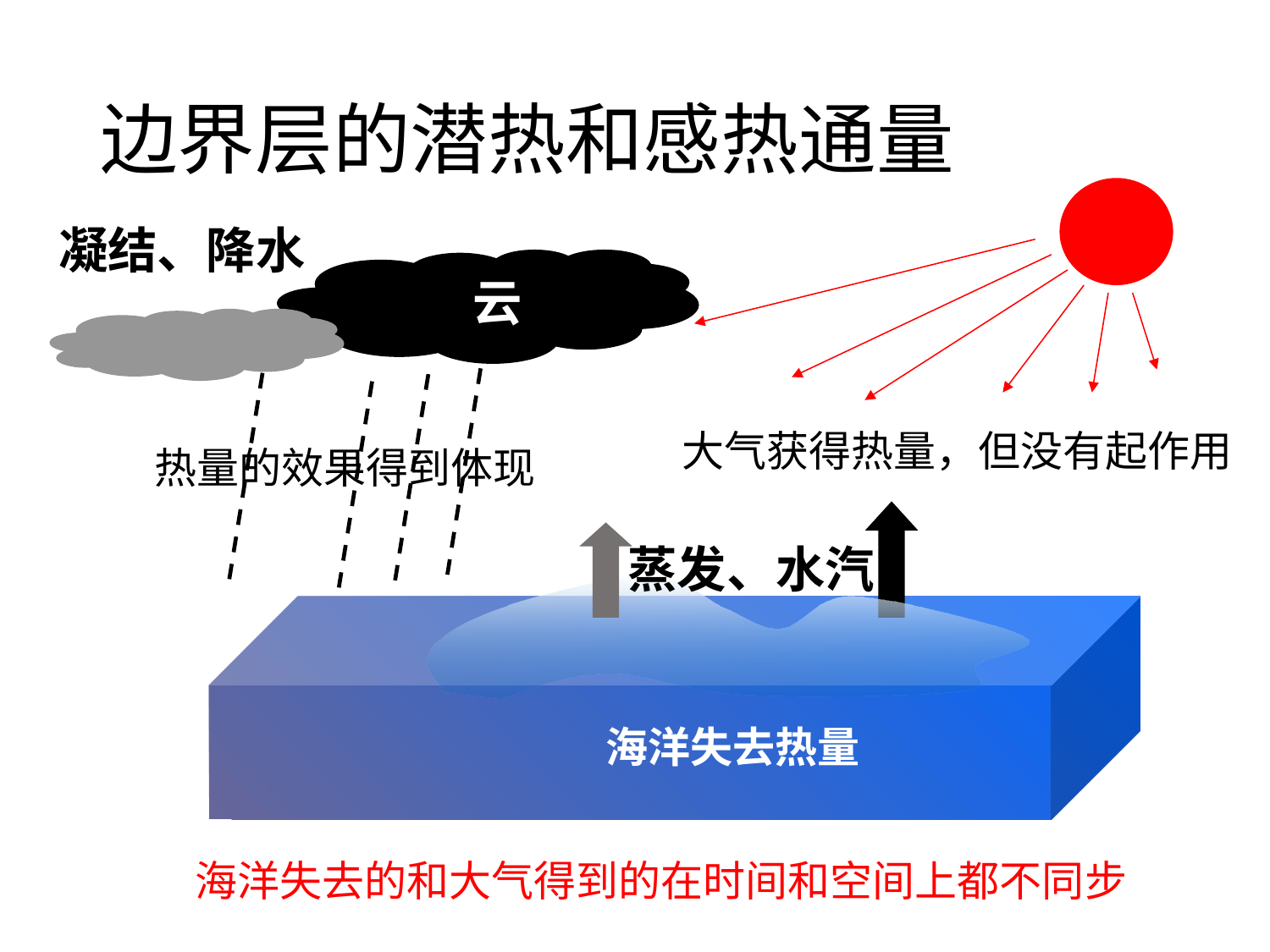

# 边界层的潜热和感热通量

凝结、降水

云

大气获得热量，但没有起作用
热量的效果得到体现
蒸发、水汽

海洋失去热量
海洋失去的和大气得到的在时间和空间上都不同步